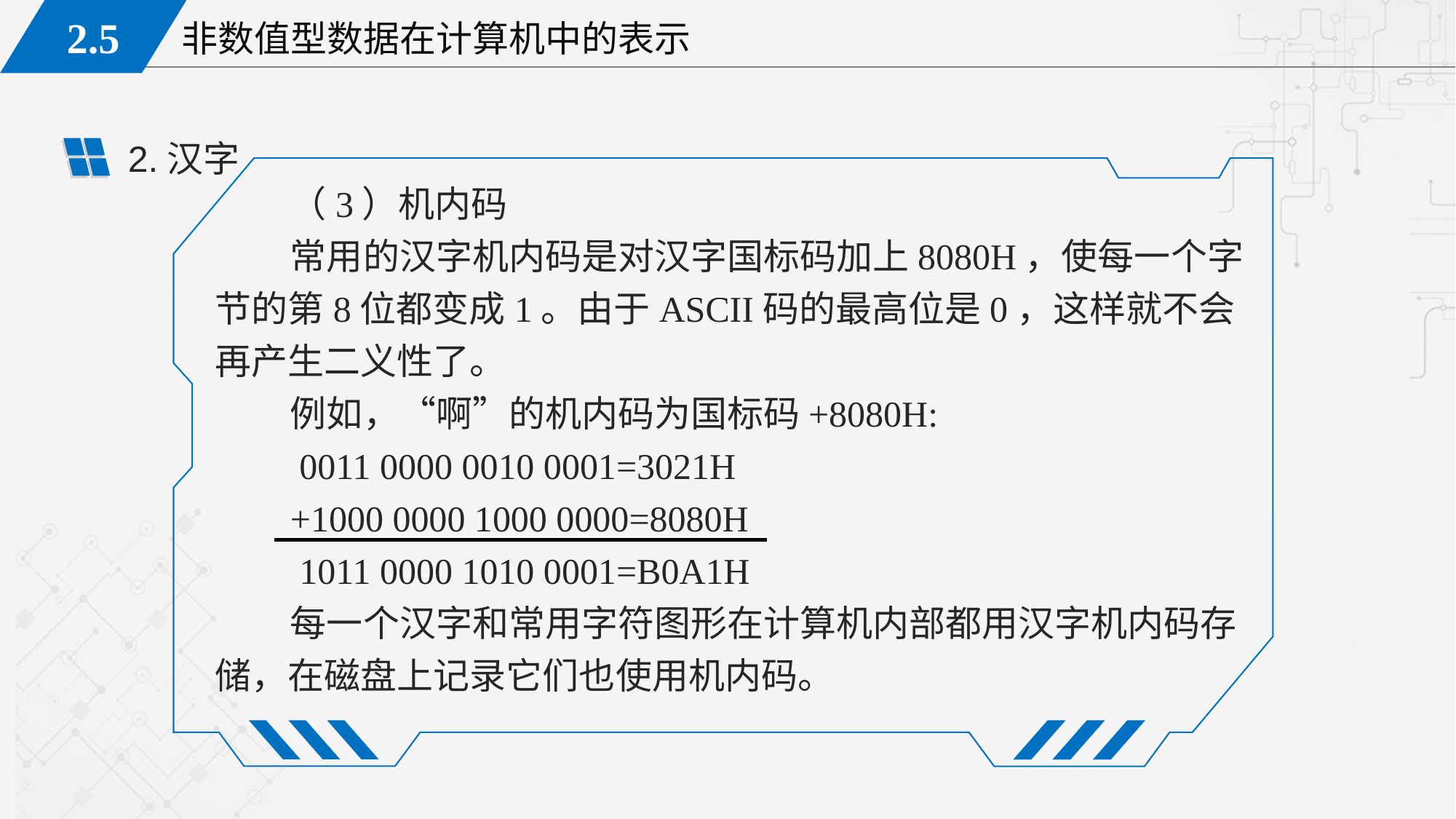

2.汉字

（3）机内码
常用的汉字机内码是对汉字国标码加上8080H，使每一个字节的第8位都变成1。由于ASCII码的最高位是0，这样就不会再产生二义性了。
例如，“啊”的机内码为国标码+8080H:
 0011 0000 0010 0001=3021H
+1000 0000 1000 0000=8080H
 1011 0000 1010 0001=B0A1H
每一个汉字和常用字符图形在计算机内部都用汉字机内码存储，在磁盘上记录它们也使用机内码。